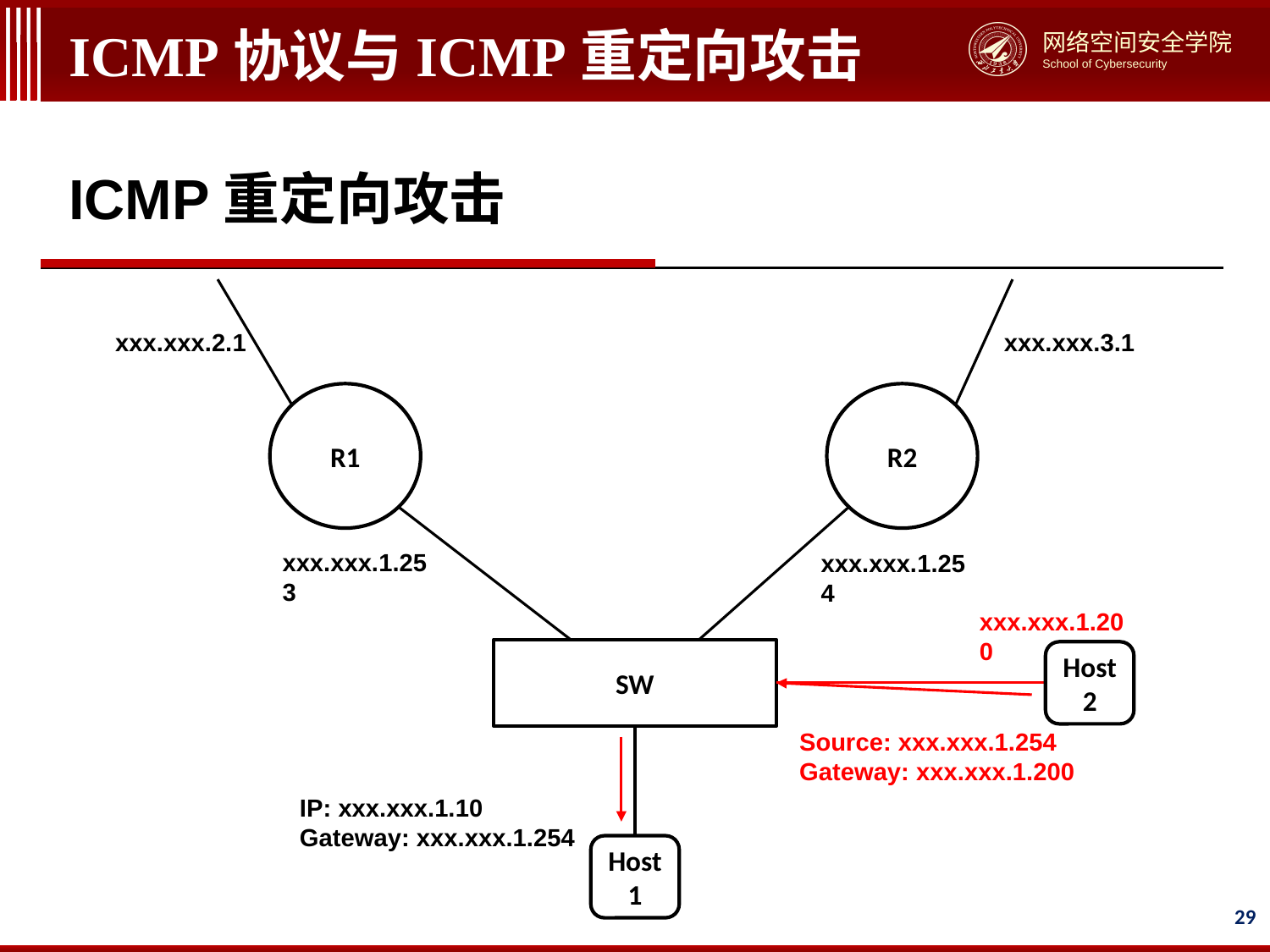

# ICMP协议与ICMP重定向攻击
ICMP重定向攻击
xxx.xxx.3.1
xxx.xxx.2.1
R1
R2
xxx.xxx.1.253
xxx.xxx.1.254
xxx.xxx.1.200
SW
Host2
Source: xxx.xxx.1.254
Gateway: xxx.xxx.1.200
IP: xxx.xxx.1.10
Gateway: xxx.xxx.1.254
Host1